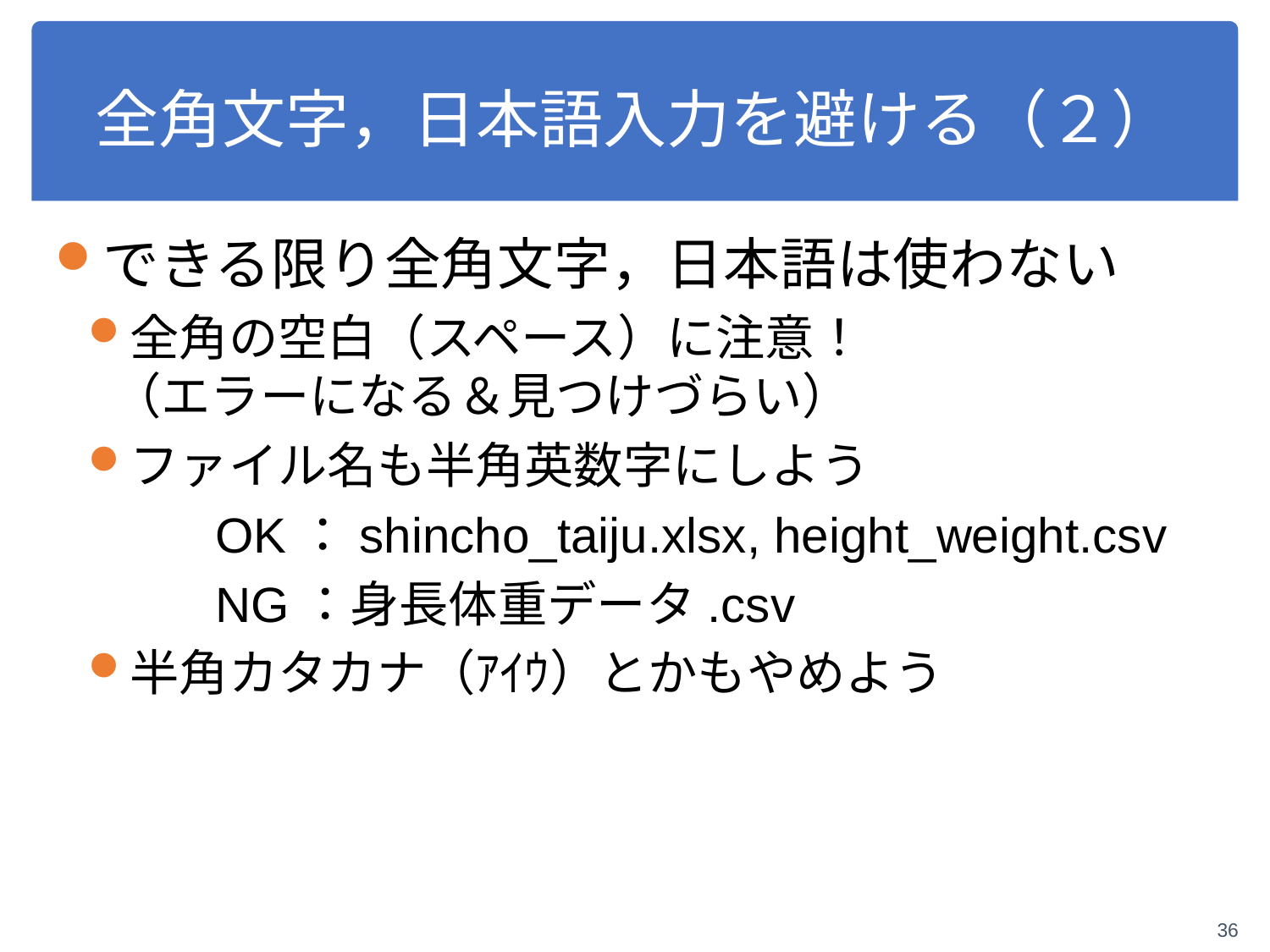

# 全角文字，日本語入力を避ける（２）
できる限り全角文字，日本語は使わない
全角の空白（スペース）に注意！
（エラーになる＆見つけづらい）
ファイル名も半角英数字にしよう
	OK：shincho_taiju.xlsx, height_weight.csv
	NG：身長体重データ.csv
半角カタカナ（ｱｲｳ）とかもやめよう

36